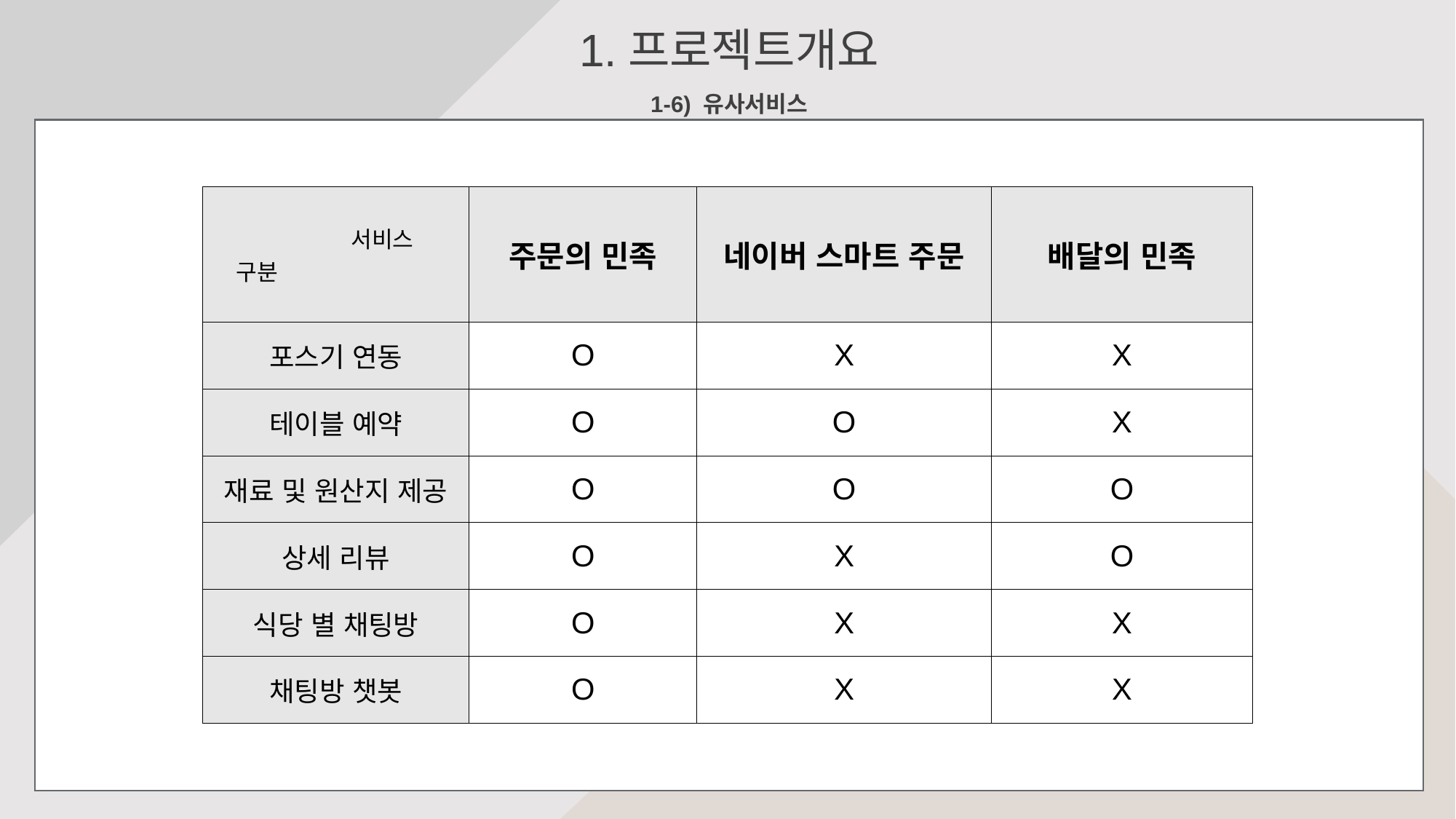

1.프로젝트개요
1-6) 유사서비스

| 서비스 구분 | 주문의 민족 | 네이버 스마트 주문 | 배달의 민족 |
| --- | --- | --- | --- |
| 포스기 연동 | O | X | X |
| 테이블 예약 | O | O | X |
| 재료 및 원산지 제공 | O | O | O |
| 상세 리뷰 | O | X | O |
| 식당 별 채팅방 | O | X | X |
| 채팅방 챗봇 | O | X | X |